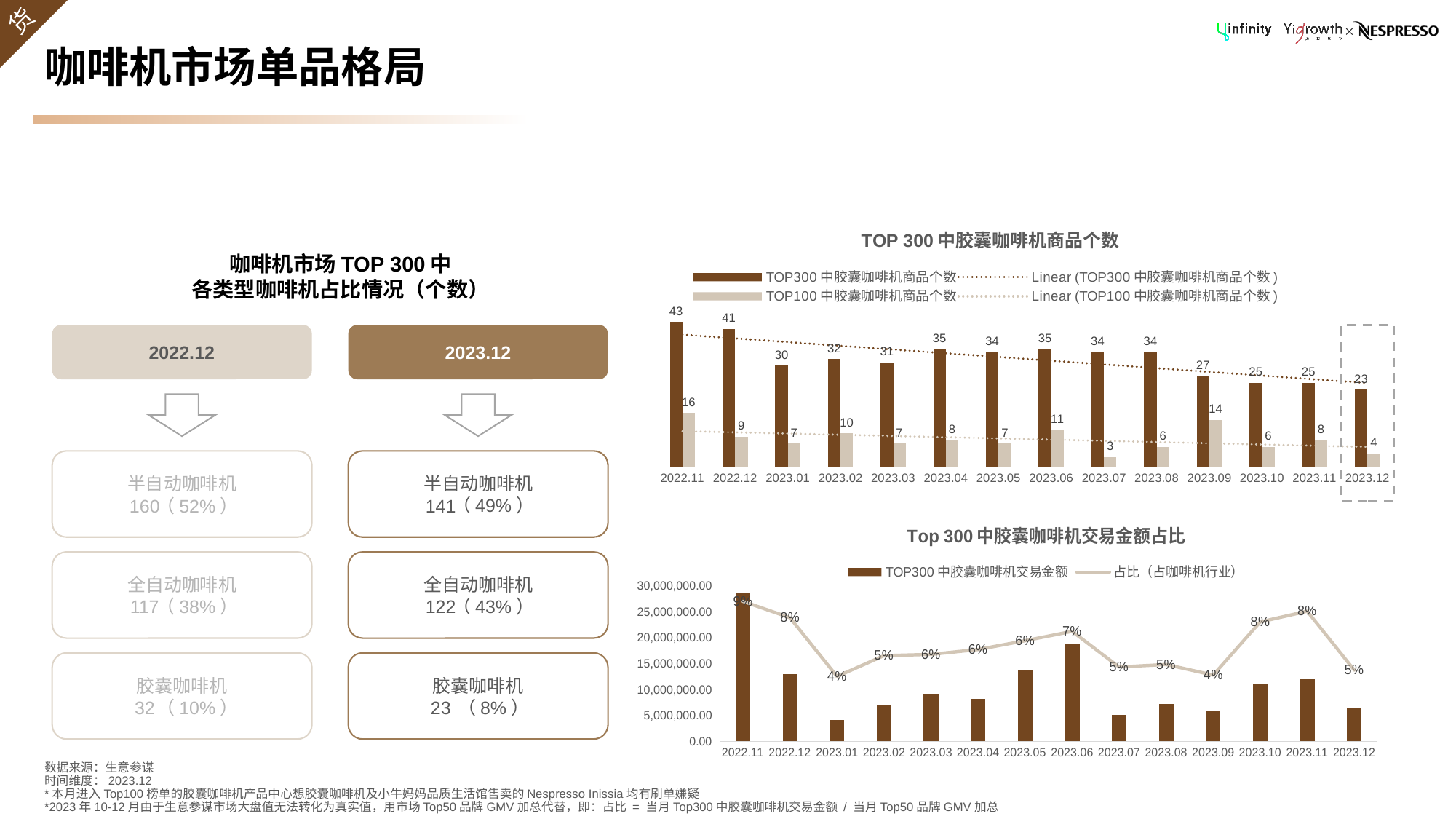

# 咖啡机市场单品格局

### Chart: TOP 300中胶囊咖啡机商品个数

| Category | TOP300中胶囊咖啡机商品个数 | TOP100中胶囊咖啡机商品个数 |
|---|---|---|
| 2022.11 | 43.0 | 16.0 |
| 2022.12 | 41.0 | 9.0 |
| 2023.01 | 30.0 | 7.0 |
| 2023.02 | 32.0 | 10.0 |
| 2023.03 | 31.0 | 7.0 |
| 2023.04 | 35.0 | 8.0 |
| 2023.05 | 34.0 | 7.0 |
| 2023.06 | 35.0 | 11.0 |
| 2023.07 | 34.0 | 3.0 |
| 2023.08 | 34.0 | 6.0 |
| 2023.09 | 27.0 | 14.0 |
| 2023.10 | 25.0 | 6.0 |
| 2023.11 | 25.0 | 8.0 |
| 2023.12 | 23.0 | 4.0 |
咖啡机市场TOP 300中
各类型咖啡机占比情况（个数）
2023.12

2022.12

半自动咖啡机

半自动咖啡机

（49%）
141
160
（52%）

### Chart: Top 300中胶囊咖啡机交易金额占比

| Category | TOP300中胶囊咖啡机交易金额 | 占比（占咖啡机行业） |
|---|---|---|
| 2022.11 | 28532608.0 | 0.08972478672255309 |
| 2022.12 | 12880326.0 | 0.07924175556857002 |
| 2023.01 | 4052255.0 | 0.04156399235549657 |
| 2023.02 | 7004197.0 | 0.05491365204370728 |
| 2023.03 | 9145116.0 | 0.05570350416218978 |
| 2023.04 | 8195919.0 | 0.05881454580760844 |
| 2023.05 | 13589224.0 | 0.06448204675786658 |
| 2023.06 | 18763495.0 | 0.07050019608441728 |
| 2023.07 | 5020039.0 | 0.04760892978394638 |
| 2023.08 | 7211242.0 | 0.049228246330396665 |
| 2023.09 | 5954305.0 | 0.042428766398708365 |
| 2023.10 | 10927428.0 | 0.07653090607285828 |
| 2023.11 | 11909118.0 | 0.08340623164651241 |
| 2023.12 | 6512893.0 | 0.045613441922982806 |
全自动咖啡机

全自动咖啡机

（43%）
122
117
（38%）
胶囊咖啡机

胶囊咖啡机

（8%）
23
32
（10%）
数据来源：生意参谋
时间维度：2023.12
*本月进入Top100榜单的胶囊咖啡机产品中心想胶囊咖啡机及小牛妈妈品质生活馆售卖的Nespresso Inissia均有刷单嫌疑
*2023年10-12月由于生意参谋市场大盘值无法转化为真实值，用市场Top50品牌GMV加总代替，即：占比 = 当月Top300中胶囊咖啡机交易金额 / 当月Top50品牌GMV加总